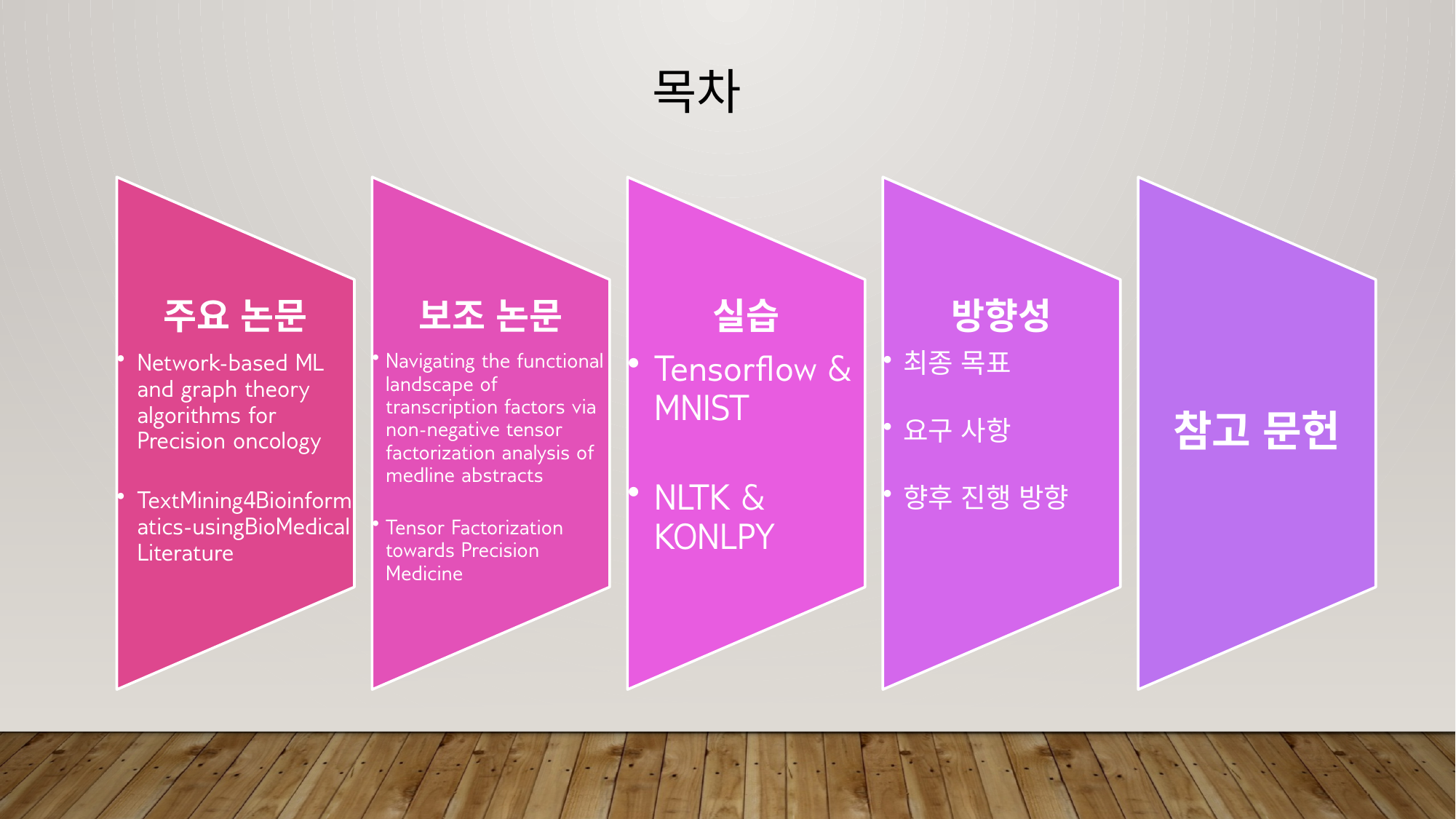

목차
주요 논문
Network-based ML and graph theory algorithms for Precision oncology

TextMining4Bioinformatics-usingBioMedical Literature
보조 논문
Navigating the functional landscape of transcription factors via non-negative tensor factorization analysis of medline abstracts

Tensor Factorization towards Precision Medicine
실습
Tensorflow & MNIST

NLTK & KONLPY
방향성
최종 목표

요구 사항

향후 진행 방향
참고 문헌